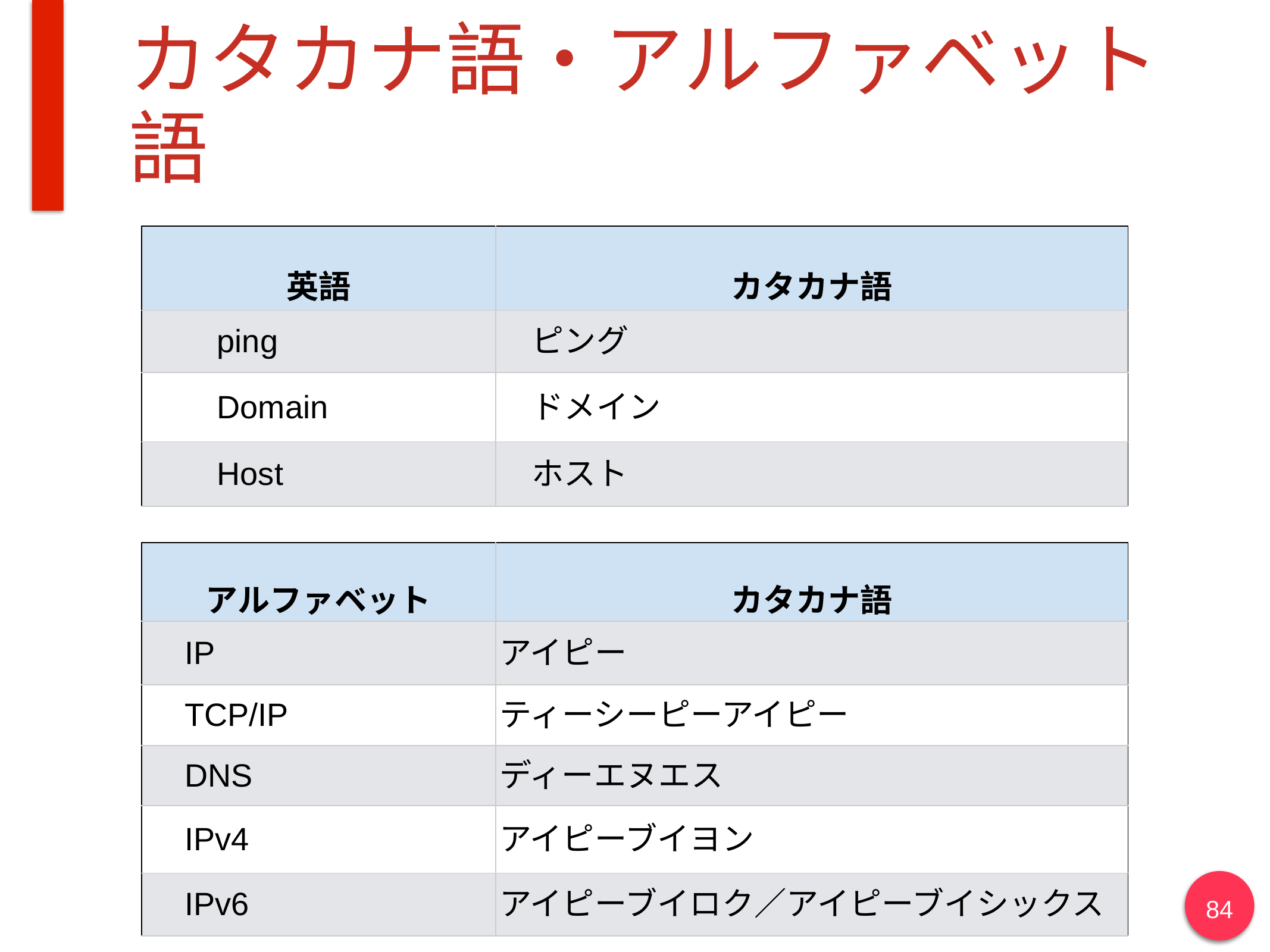

# カタカナ語・アルファベット語
| 英語 | カタカナ語 |
| --- | --- |
| ping | ピング |
| Domain | ドメイン |
| Host | ホスト |
| アルファベット | カタカナ語 |
| --- | --- |
| IP | アイピー |
| TCP/IP | ティーシーピーアイピー |
| DNS | ディーエヌエス |
| IPv4 | アイピーブイヨン |
| IPv6 | アイピーブイロク／アイピーブイシックス |
84